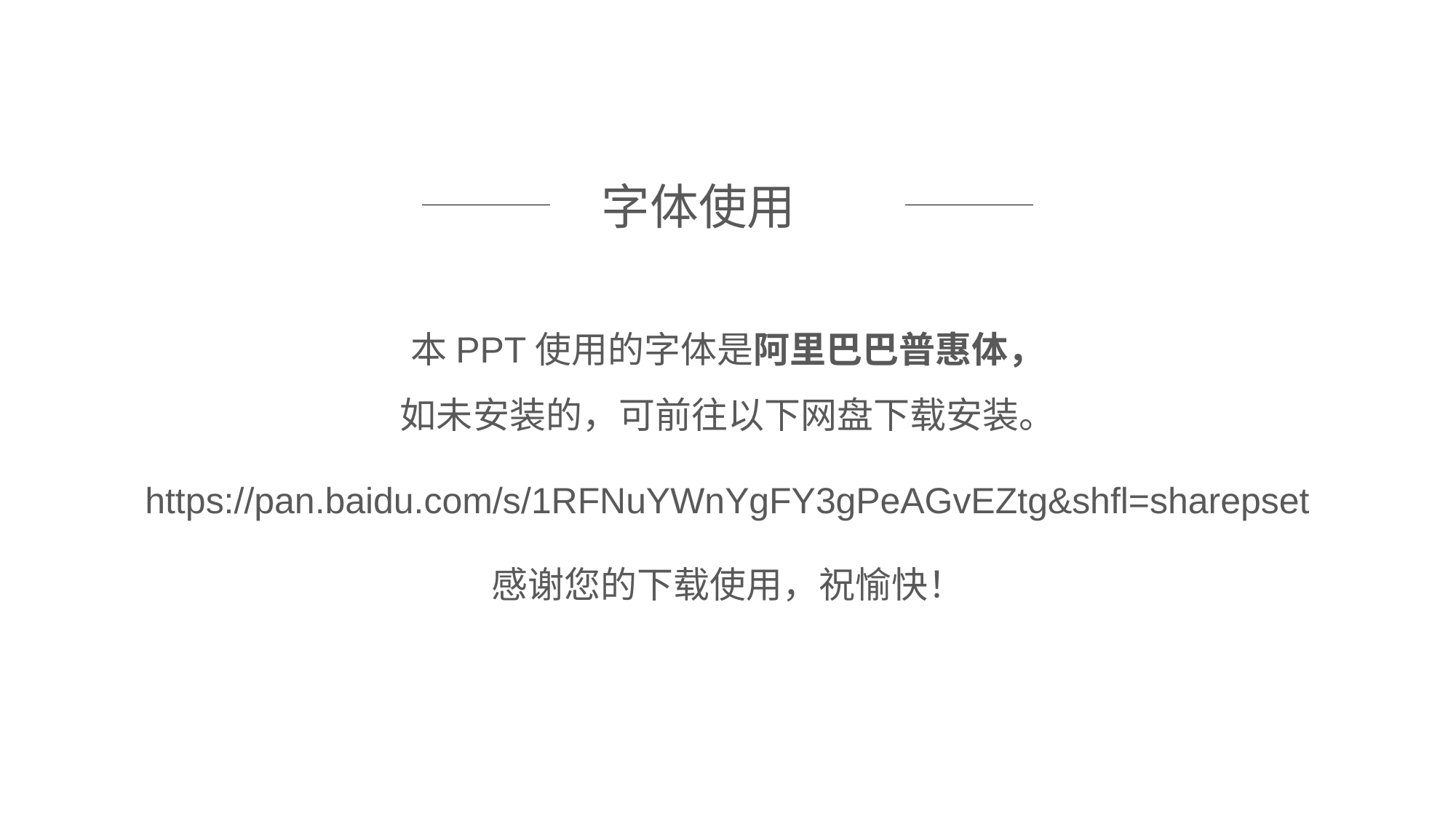

字体使用
本PPT使用的字体是阿里巴巴普惠体，
如未安装的，可前往以下网盘下载安装。
https://pan.baidu.com/s/1RFNuYWnYgFY3gPeAGvEZtg&shfl=sharepset
感谢您的下载使用，祝愉快！